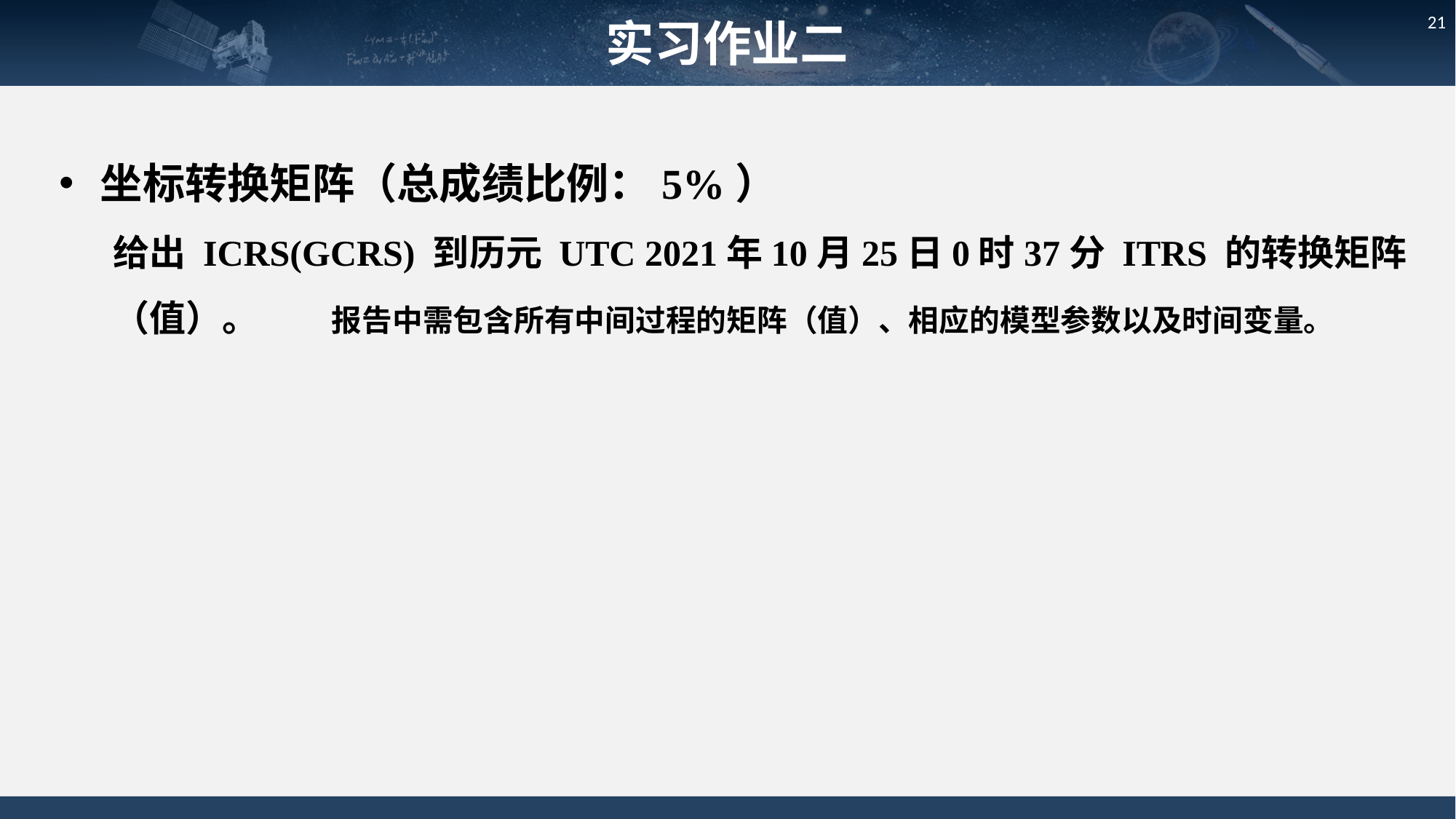

实习作业二
21
坐标转换矩阵（总成绩比例：5%）
给出 ICRS(GCRS) 到历元 UTC 2021年10月25日0时37分 ITRS 的转换矩阵（值）。	报告中需包含所有中间过程的矩阵（值）、相应的模型参数以及时间变量。